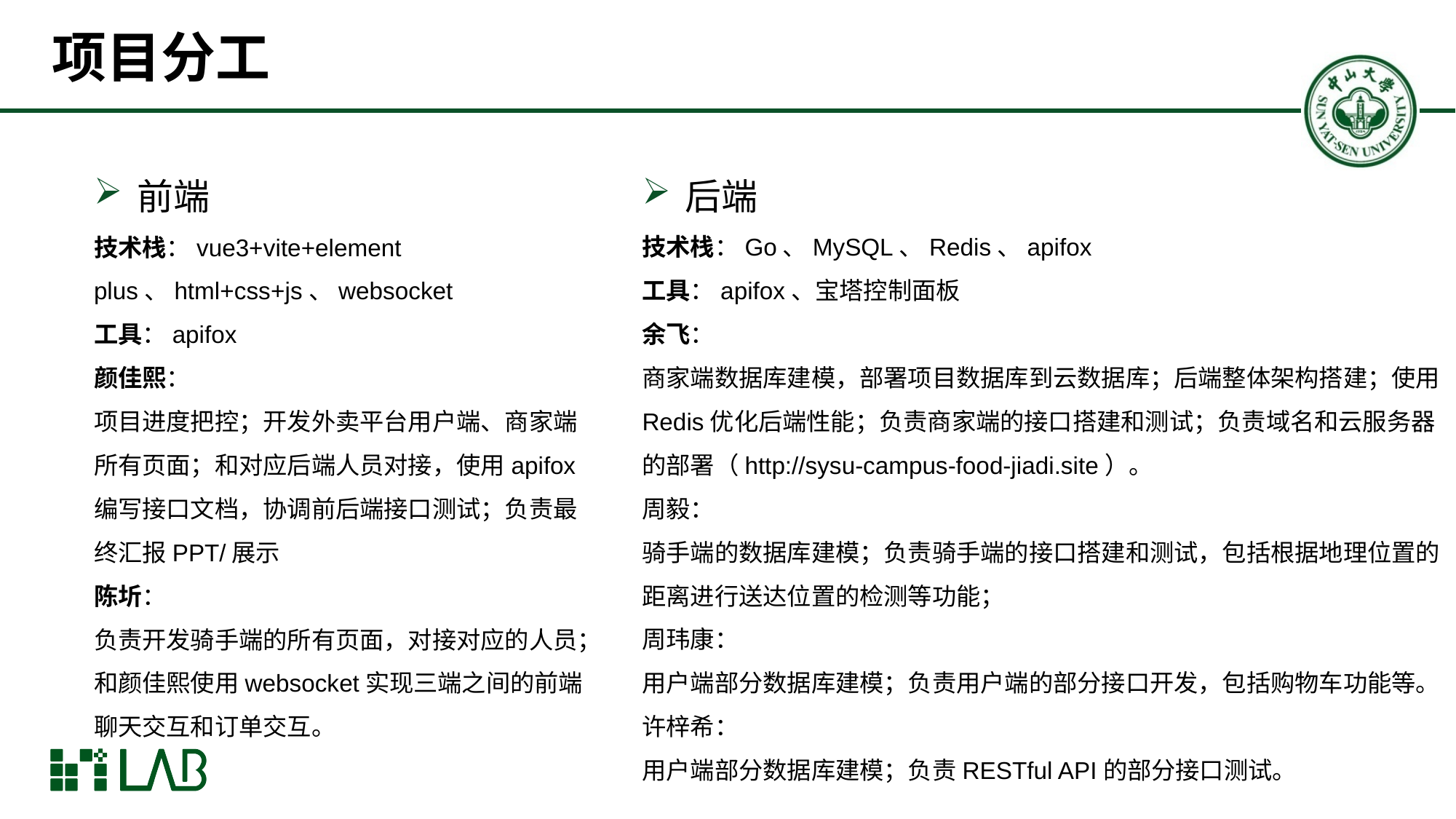

# 项目分工

后端
技术栈：Go、MySQL、Redis、apifox
工具：apifox、宝塔控制面板
余飞：
商家端数据库建模，部署项目数据库到云数据库；后端整体架构搭建；使用Redis优化后端性能；负责商家端的接口搭建和测试；负责域名和云服务器的部署（http://sysu-campus-food-jiadi.site）。
周毅：
骑手端的数据库建模；负责骑手端的接口搭建和测试，包括根据地理位置的距离进行送达位置的检测等功能；
周玮康：
用户端部分数据库建模；负责用户端的部分接口开发，包括购物车功能等。
许梓希：
用户端部分数据库建模；负责RESTful API的部分接口测试。

前端
技术栈：vue3+vite+element plus、html+css+js、websocket
工具：apifox
颜佳熙：
项目进度把控；开发外卖平台用户端、商家端所有页面；和对应后端人员对接，使用apifox编写接口文档，协调前后端接口测试；负责最终汇报PPT/展示
陈圻：
负责开发骑手端的所有页面，对接对应的人员；
和颜佳熙使用websocket实现三端之间的前端聊天交互和订单交互。
2